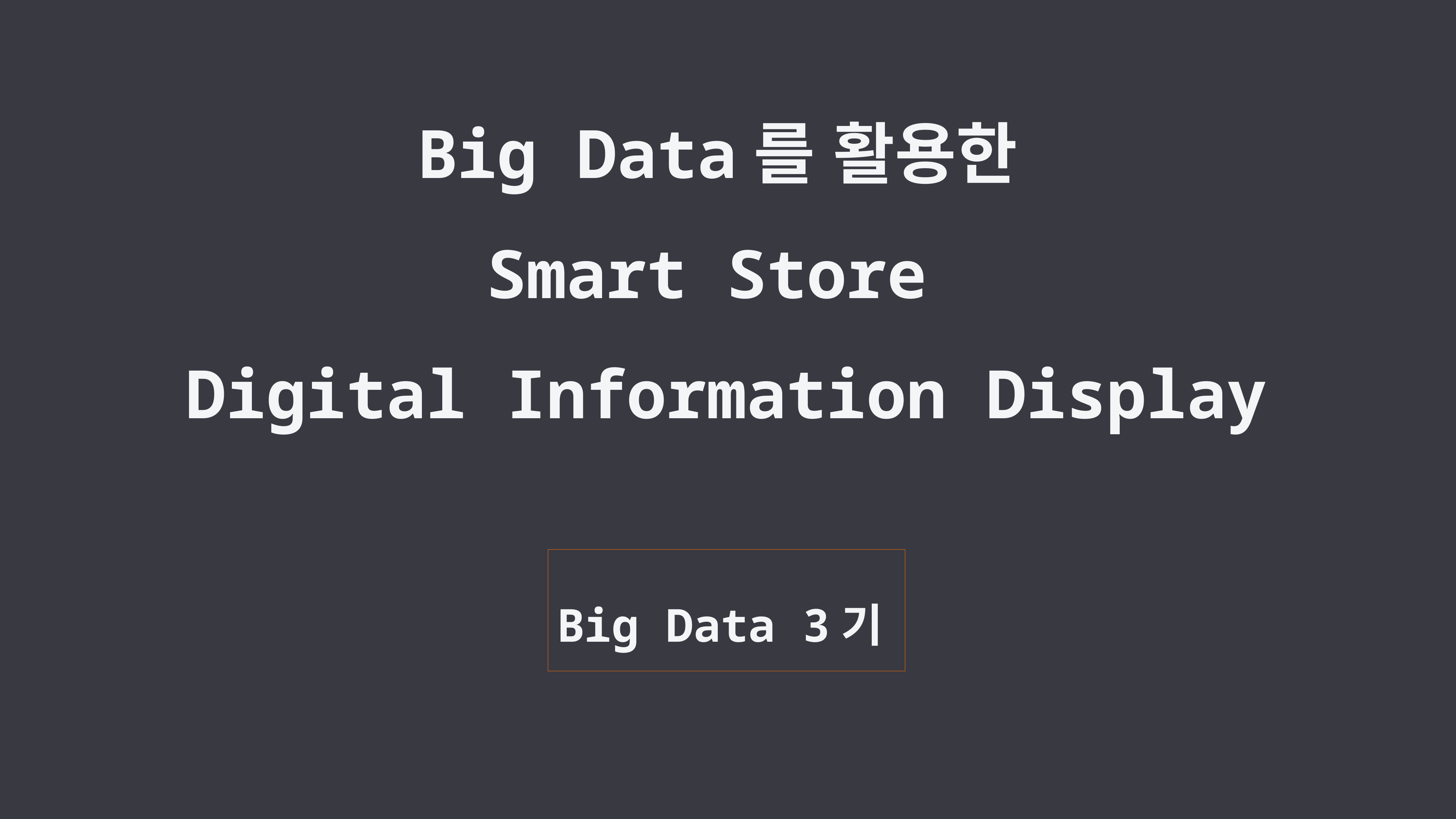

Big Data를 활용한
Smart Store
Digital Information Display
Big Data 3기